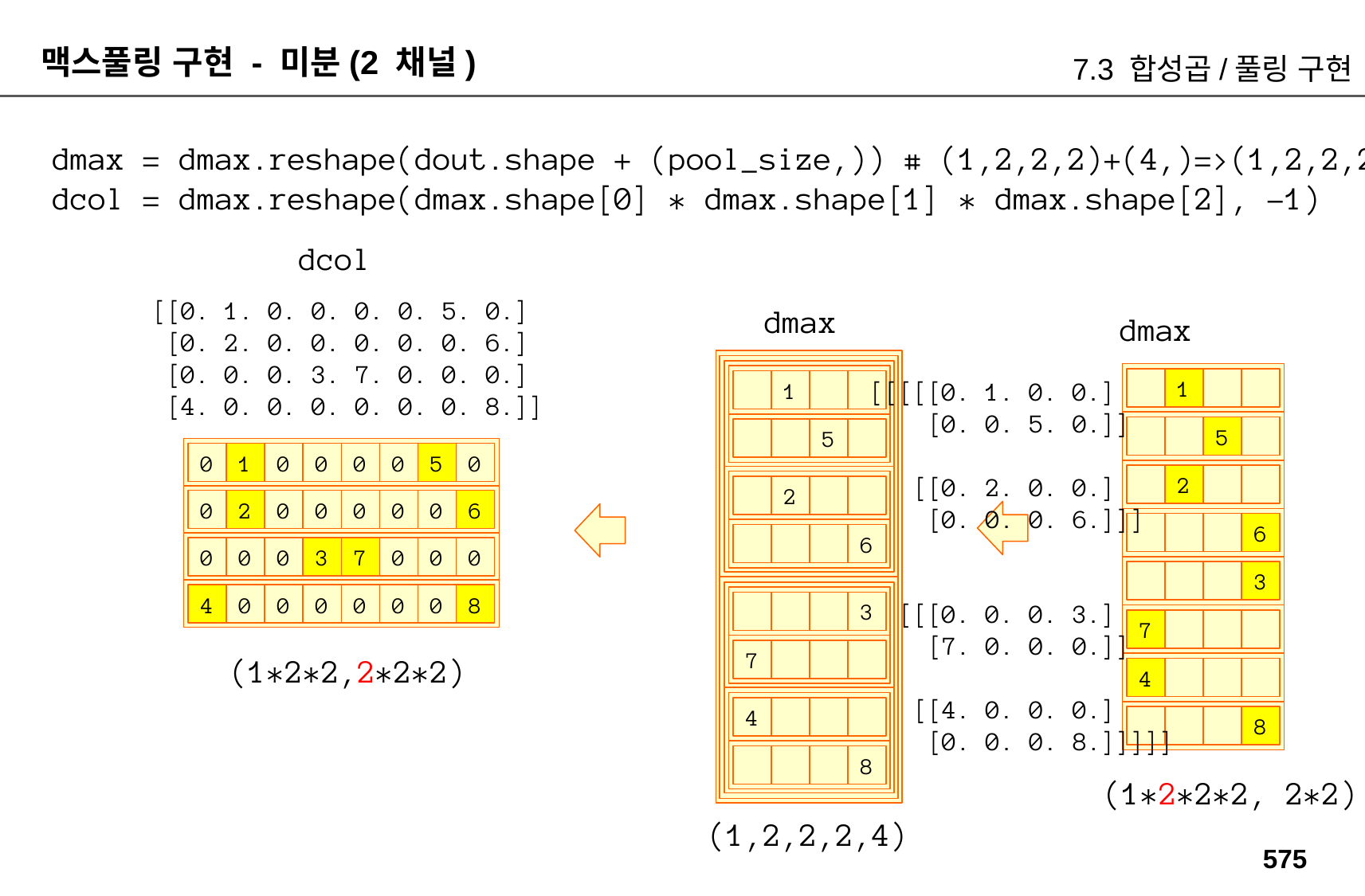

맥스풀링 구현 - 미분(2 채널)
7.3 합성곱/풀링 구현
dmax = dmax.reshape(dout.shape + (pool_size,)) # (1,2,2,2)+(4,)=>(1,2,2,2,4)
dcol = dmax.reshape(dmax.shape[0] * dmax.shape[1] * dmax.shape[2], -1)
dcol
[[0. 1. 0. 0. 0. 0. 5. 0.]
 [0. 2. 0. 0. 0. 0. 0. 6.]
 [0. 0. 0. 3. 7. 0. 0. 0.]
 [4. 0. 0. 0. 0. 0. 0. 8.]]
dmax
dmax

[[[[[0. 1. 0. 0.]
    [0. 0. 5. 0.]]

   [[0. 2. 0. 0.]
    [0. 0. 0. 6.]]]

  [[[0. 0. 0. 3.]
    [7. 0. 0. 0.]]

   [[4. 0. 0. 0.]
    [0. 0. 0. 8.]]]]]

1

1

5

5

0
1
0
0
0
0
5
0

2

2

0
2
0
0
0
0
0
6

6

6

0
0
0
3
7
0
0
0

3

4
0
0
0
0
0
0
8

3

7

7

(1*2*2,2*2*2)

4

4

8

8
(1*2*2*2, 2*2)
(1,2,2,2,4)